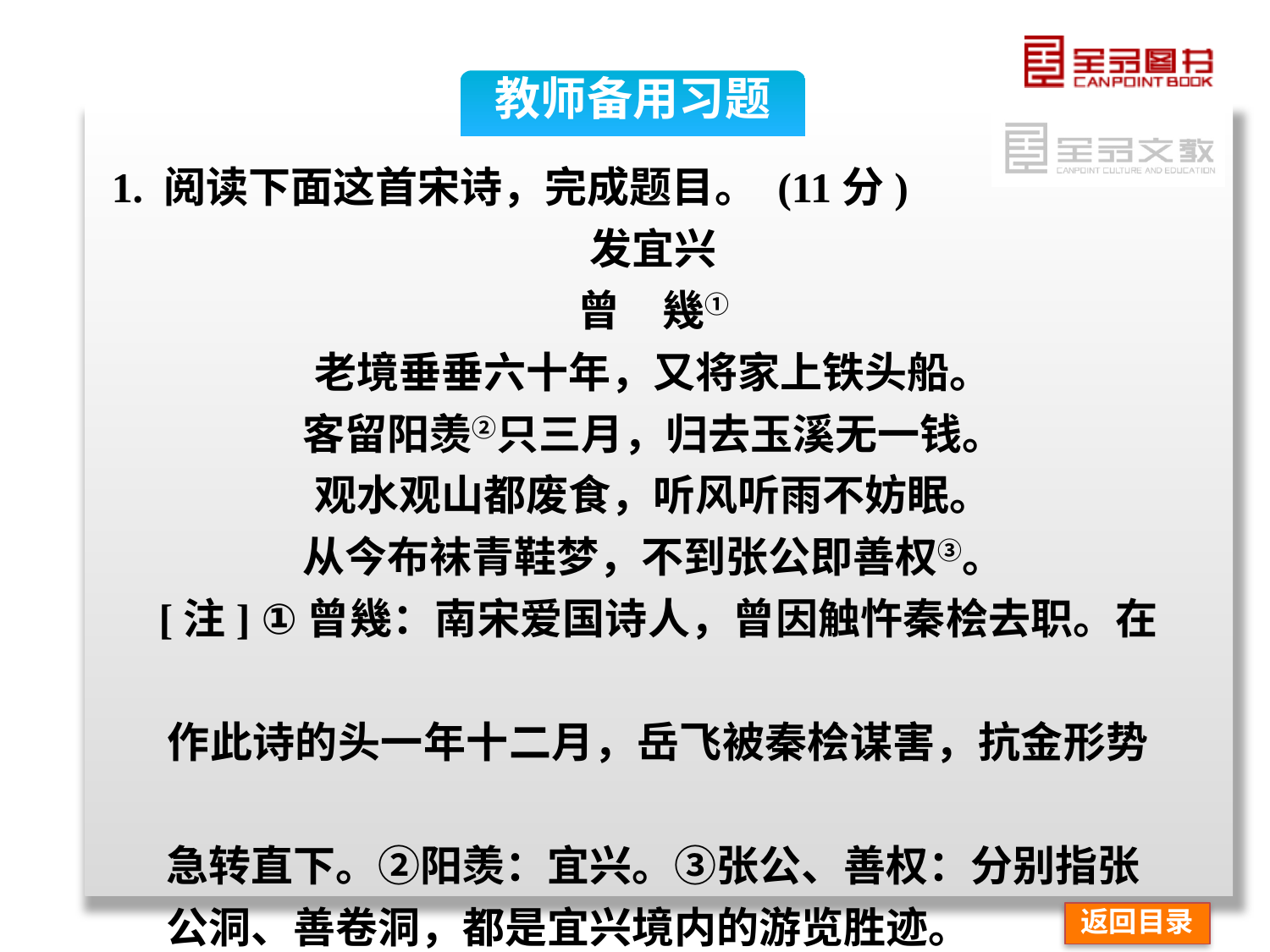

教师备用习题
1. 阅读下面这首宋诗，完成题目。 (11分)
发宜兴
曾　幾①
老境垂垂六十年，又将家上铁头船。
客留阳羡②只三月，归去玉溪无一钱。
观水观山都废食，听风听雨不妨眠。
从今布袜青鞋梦，不到张公即善权③。
  [注] ①曾幾：南宋爱国诗人，曾因触忤秦桧去职。在
  作此诗的头一年十二月，岳飞被秦桧谋害，抗金形势
  急转直下。②阳羡：宜兴。③张公、善权：分别指张
  公洞、善卷洞，都是宜兴境内的游览胜迹。
返回目录